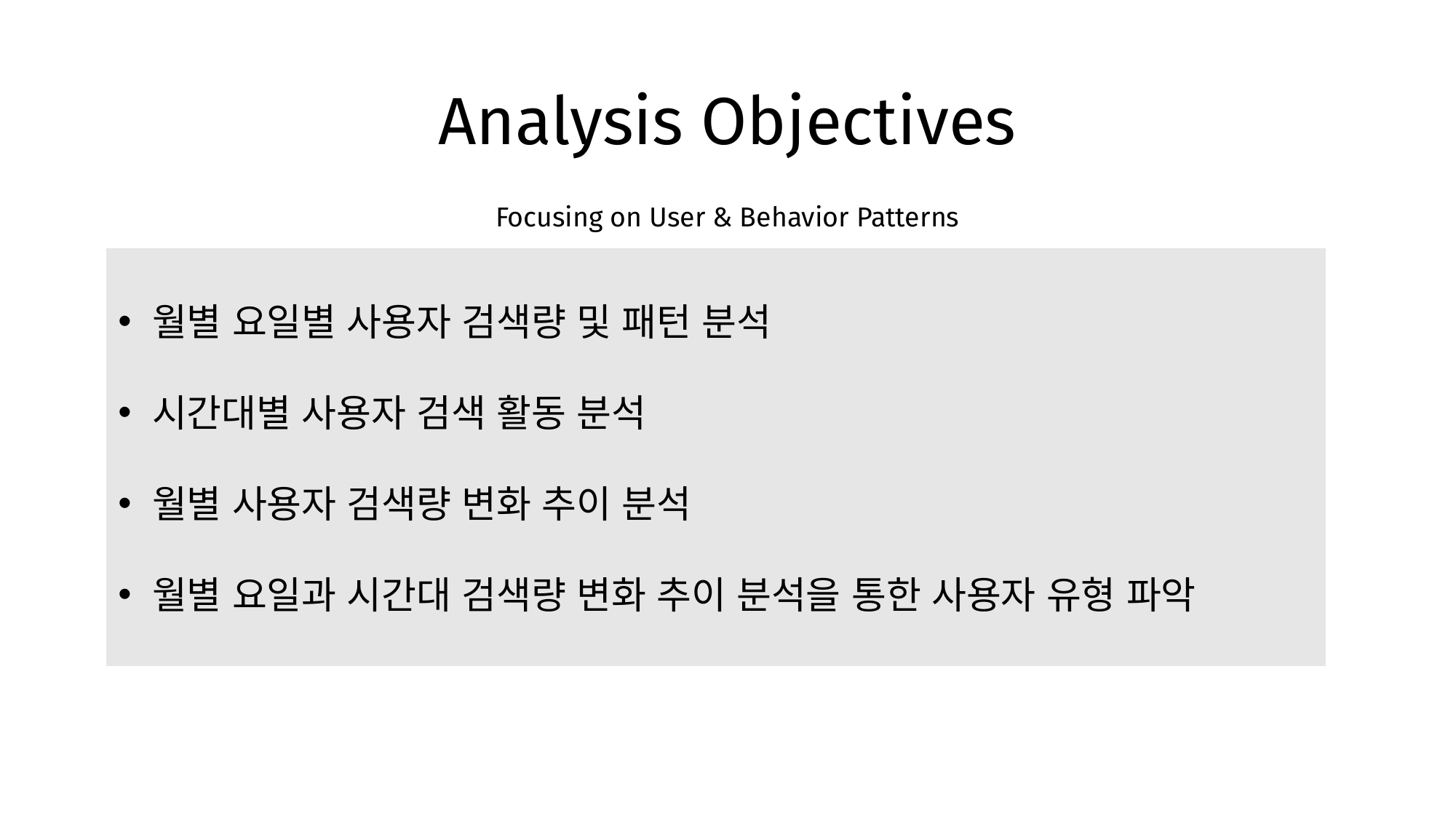

# Analysis Objectives

Focusing on User & Behavior Patterns
월별 요일별 사용자 검색량 및 패턴 분석

시간대별 사용자 검색 활동 분석
월별 사용자 검색량 변화 추이 분석
월별 요일과 시간대 검색량 변화 추이 분석을 통한 사용자 유형 파악